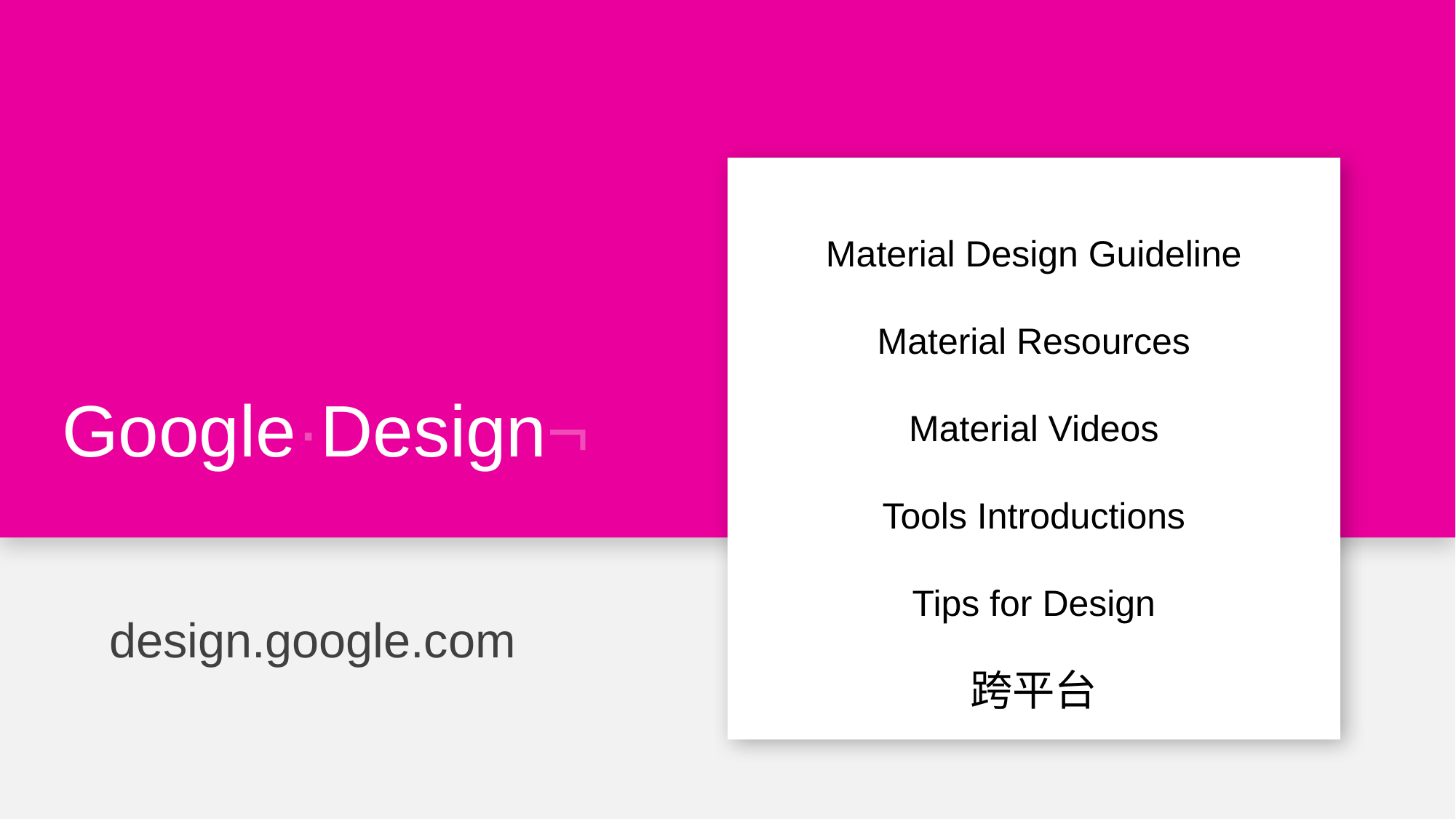

Material Design Guideline
Material Resources
Material Videos
Tools Introductions
Tips for Design
……
Google·Design¬
design.google.com
跨平台